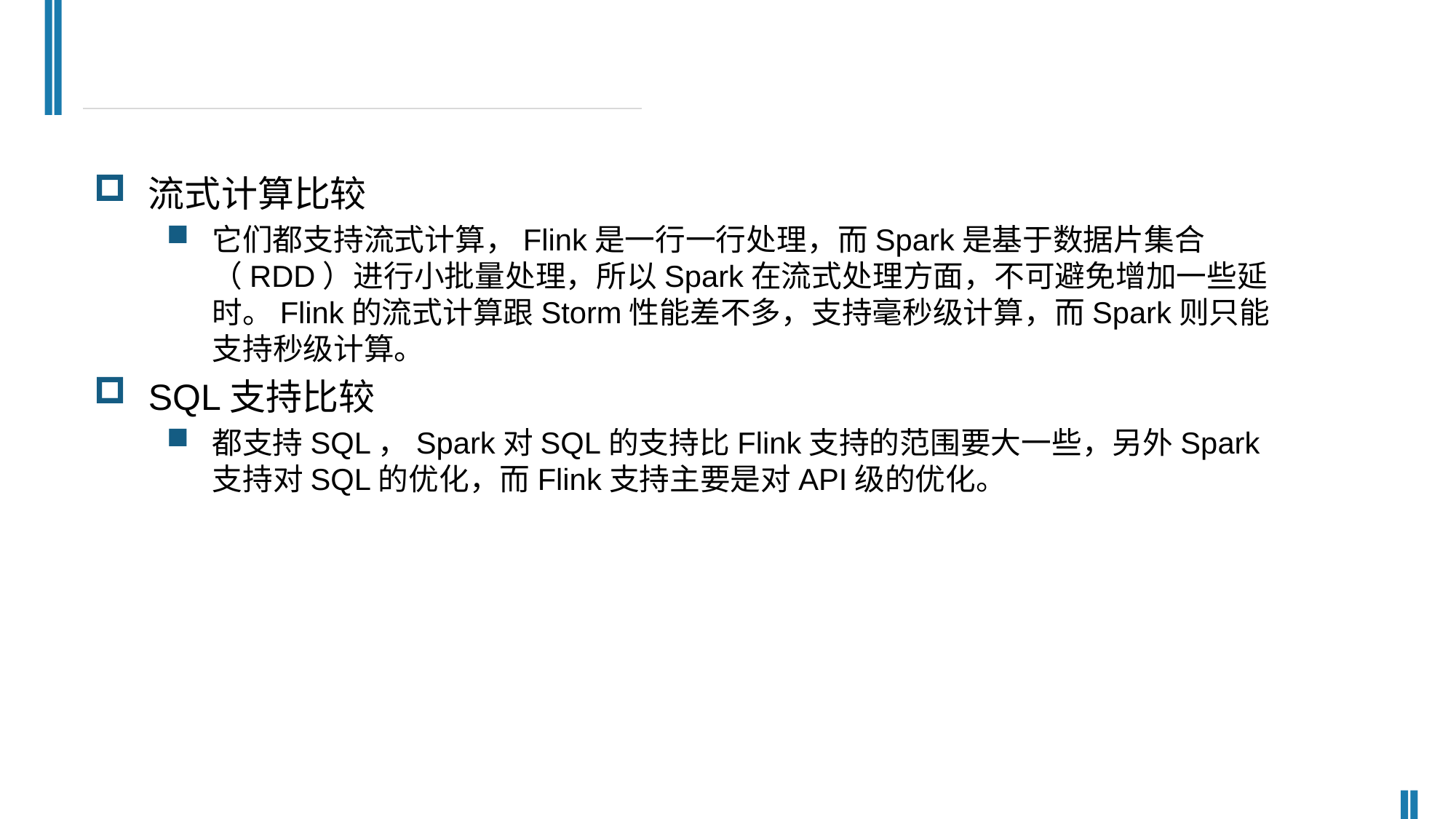

流式计算比较
它们都支持流式计算，Flink是一行一行处理，而Spark是基于数据片集合（RDD）进行小批量处理，所以Spark在流式处理方面，不可避免增加一些延时。Flink的流式计算跟Storm性能差不多，支持毫秒级计算，而Spark则只能支持秒级计算。
SQL支持比较
都支持SQL，Spark对SQL的支持比Flink支持的范围要大一些，另外Spark支持对SQL的优化，而Flink支持主要是对API级的优化。